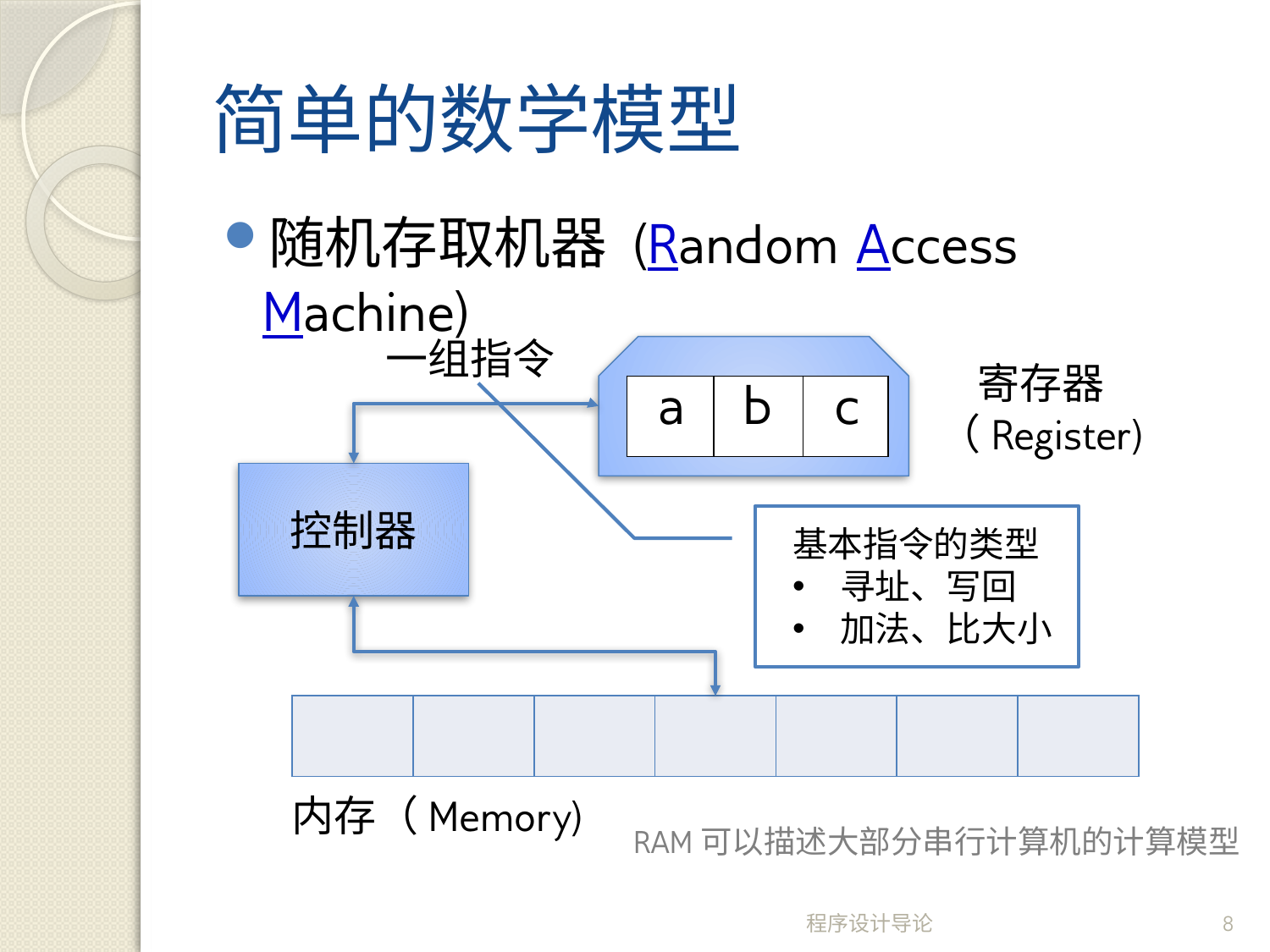

# 简单的数学模型
随机存取机器 (Random Access Machine)
一组指令

寄存器
（Register)
| a | b | c |
| --- | --- | --- |
控制器

基本指令的类型
寻址、写回
加法、比大小
|  |  |  |  |  |  |  |
| --- | --- | --- | --- | --- | --- | --- |
内存（Memory)
RAM可以描述大部分串行计算机的计算模型
程序设计导论
8